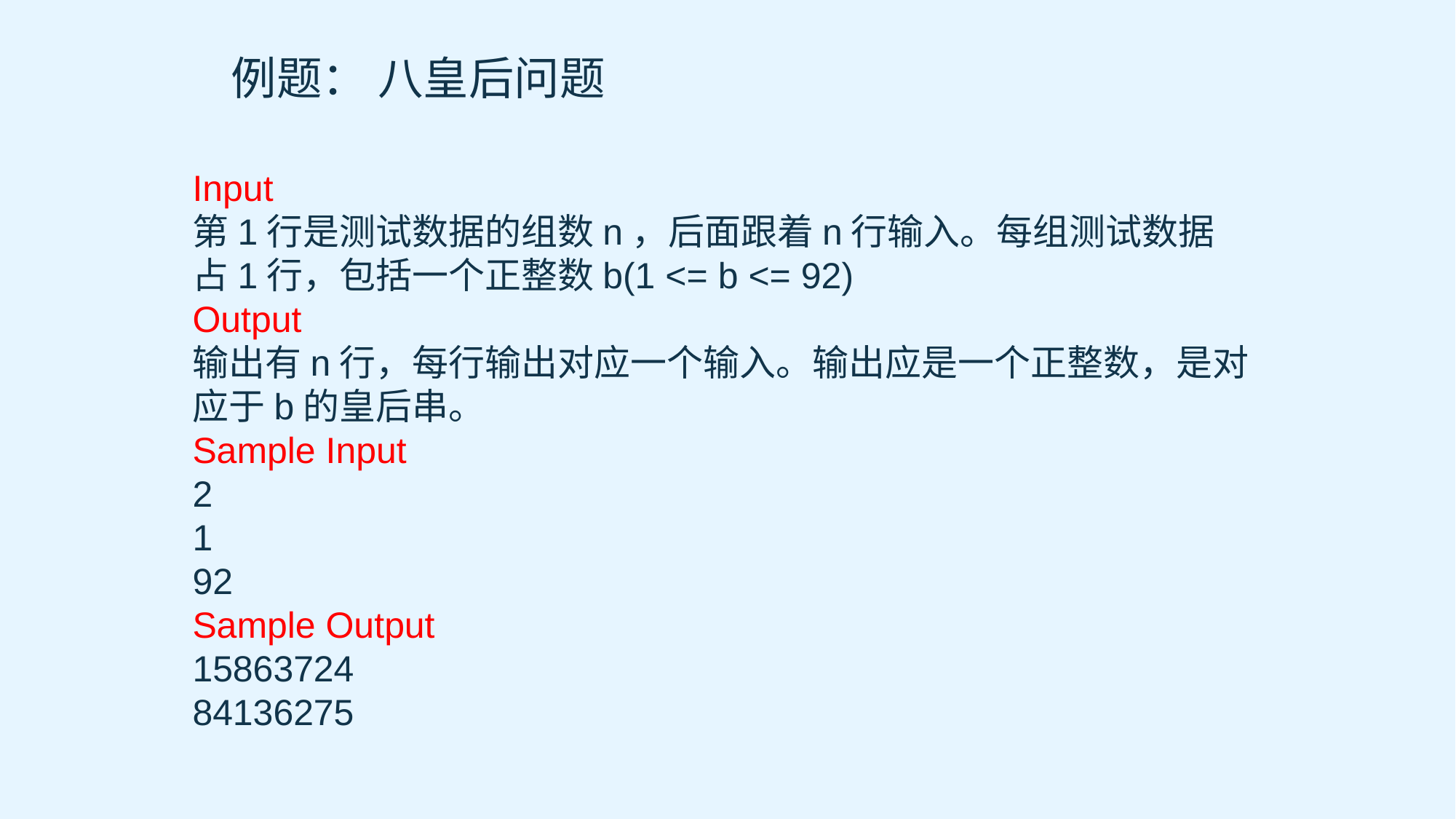

例题： 八皇后问题
Input
第1行是测试数据的组数n，后面跟着n行输入。每组测试数据占1行，包括一个正整数b(1 <= b <= 92)
Output
输出有n行，每行输出对应一个输入。输出应是一个正整数，是对应于b的皇后串。
Sample Input
2
1
92
Sample Output
15863724
84136275